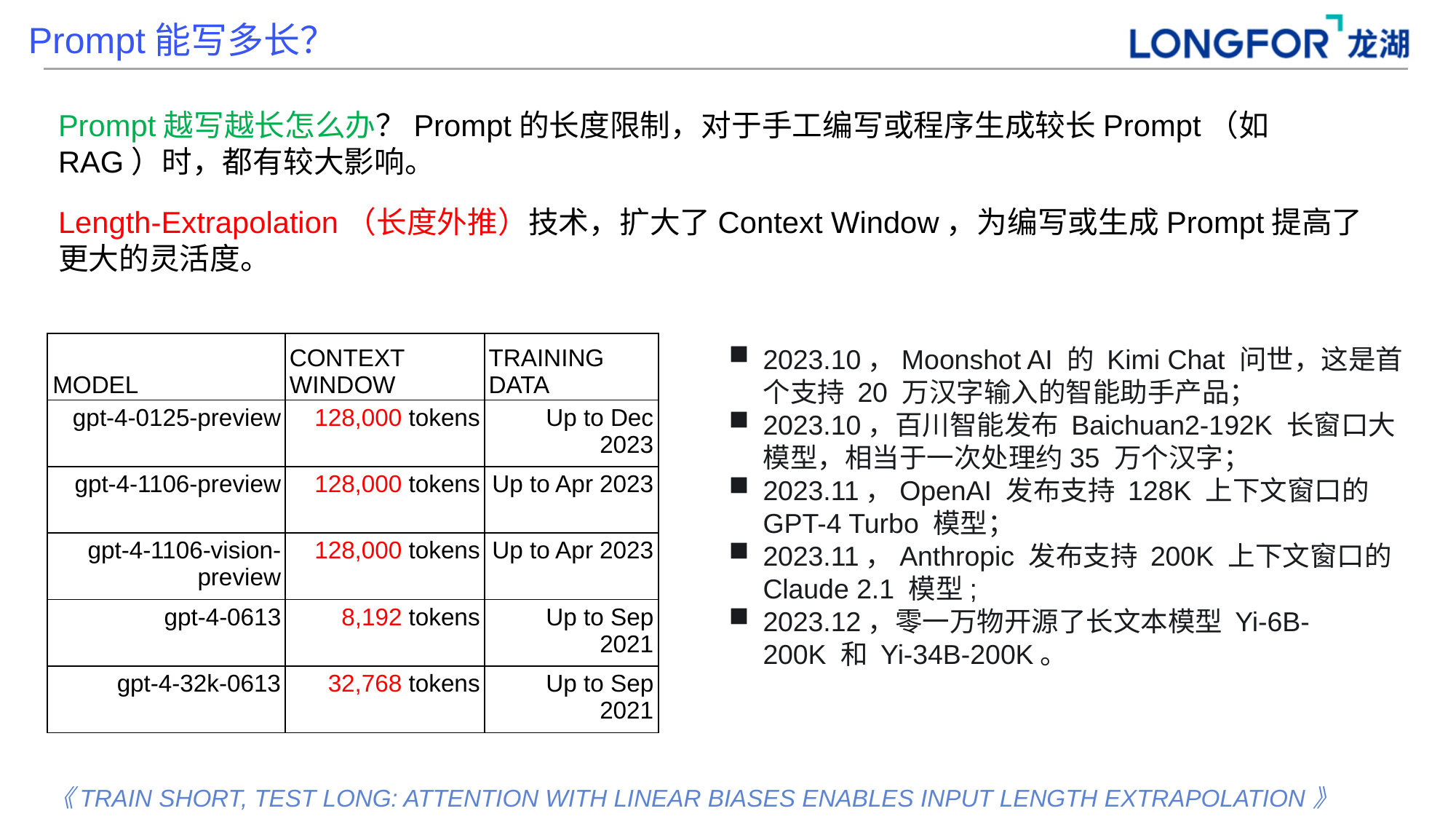

Prompt能写多长？
Prompt越写越长怎么办？Prompt的长度限制，对于手工编写或程序生成较长Prompt（如RAG）时，都有较大影响。
Length-Extrapolation（长度外推）技术，扩大了Context Window，为编写或生成Prompt提高了更大的灵活度。
| MODEL | CONTEXT WINDOW | TRAINING DATA |
| --- | --- | --- |
| gpt-4-0125-preview | 128,000 tokens | Up to Dec 2023 |
| gpt-4-1106-preview | 128,000 tokens | Up to Apr 2023 |
| gpt-4-1106-vision-preview | 128,000 tokens | Up to Apr 2023 |
| gpt-4-0613 | 8,192 tokens | Up to Sep 2021 |
| gpt-4-32k-0613 | 32,768 tokens | Up to Sep 2021 |
2023.10，Moonshot AI 的 Kimi Chat 问世，这是首个支持 20 万汉字输入的智能助手产品；
2023.10，百川智能发布 Baichuan2-192K 长窗口大模型，相当于一次处理约35 万个汉字；
2023.11，OpenAI 发布支持 128K 上下文窗口的 GPT-4 Turbo 模型；
2023.11，Anthropic 发布支持 200K 上下文窗口的 Claude 2.1 模型;
2023.12，零一万物开源了长文本模型 Yi-6B-200K 和 Yi-34B-200K。
《TRAIN SHORT, TEST LONG: ATTENTION WITH LINEAR BIASES ENABLES INPUT LENGTH EXTRAPOLATION》